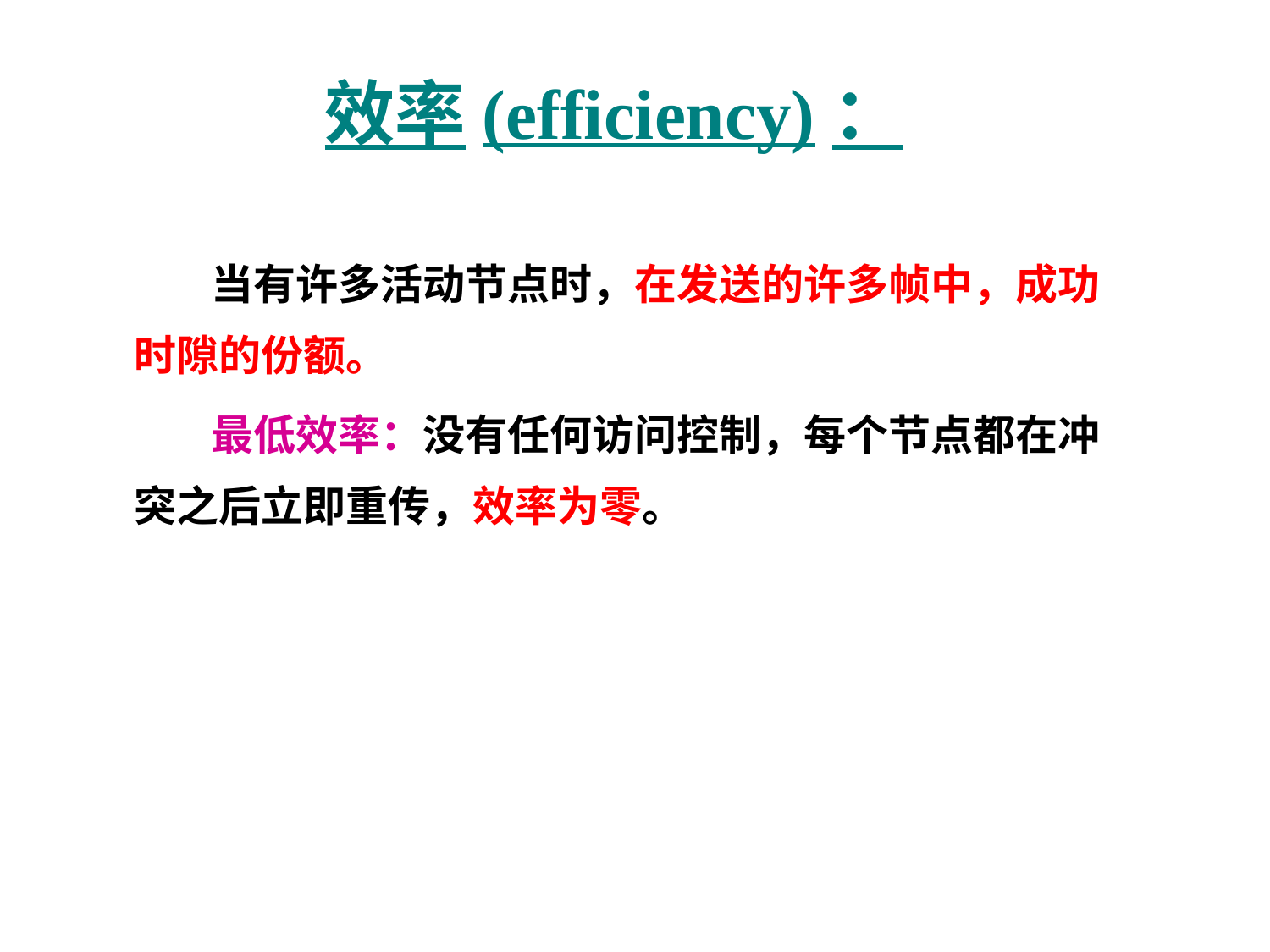

# 效率(efficiency)：
            当有许多活动节点时，在发送的许多帧中，成功时隙的份额。
            最低效率：没有任何访问控制，每个节点都在冲突之后立即重传，效率为零。

55